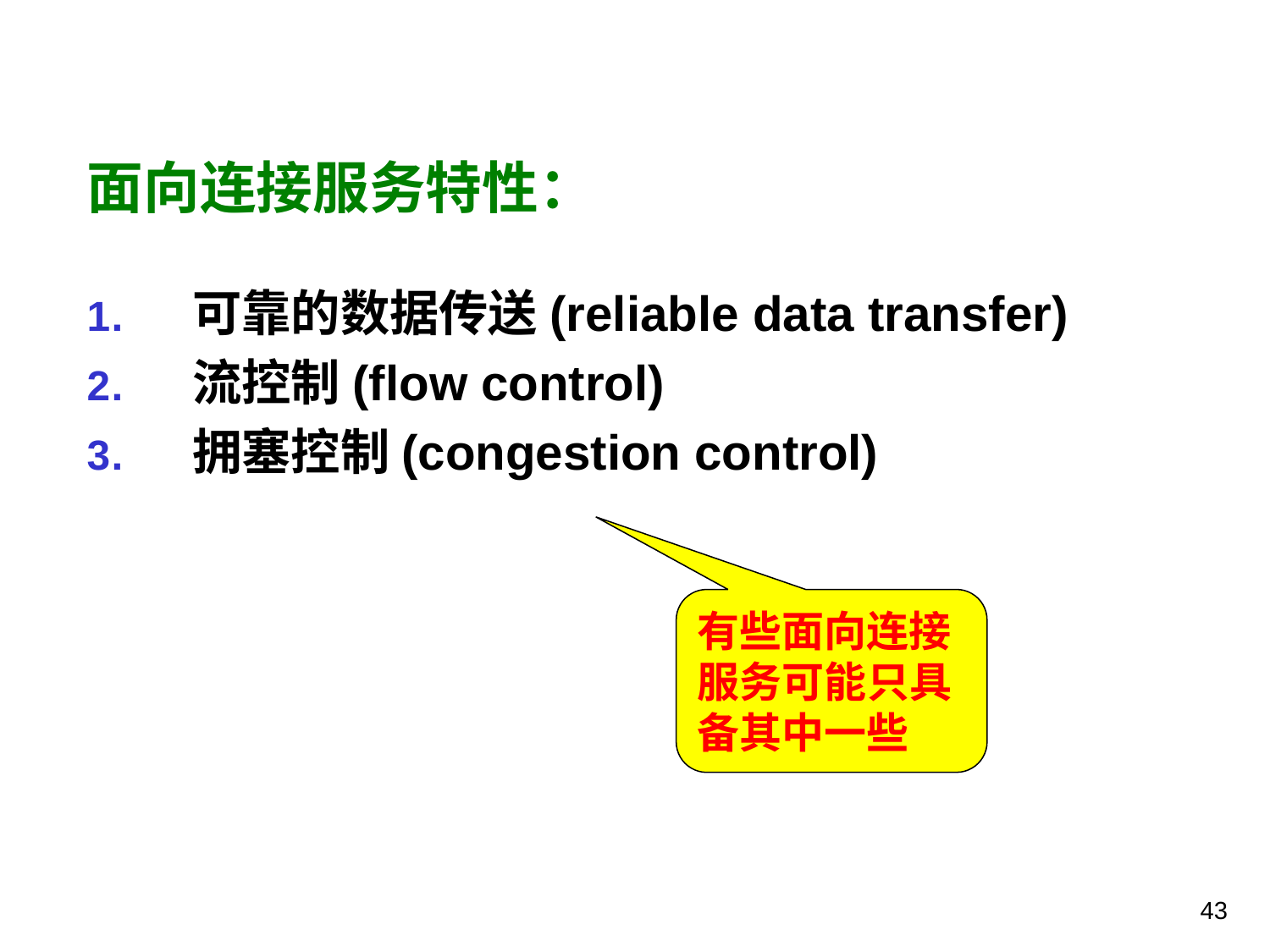

# 面向连接服务特性：

  可靠的数据传送(reliable data transfer)
  流控制(flow control)
  拥塞控制(congestion control)

有些面向连接服务可能只具备其中一些
43